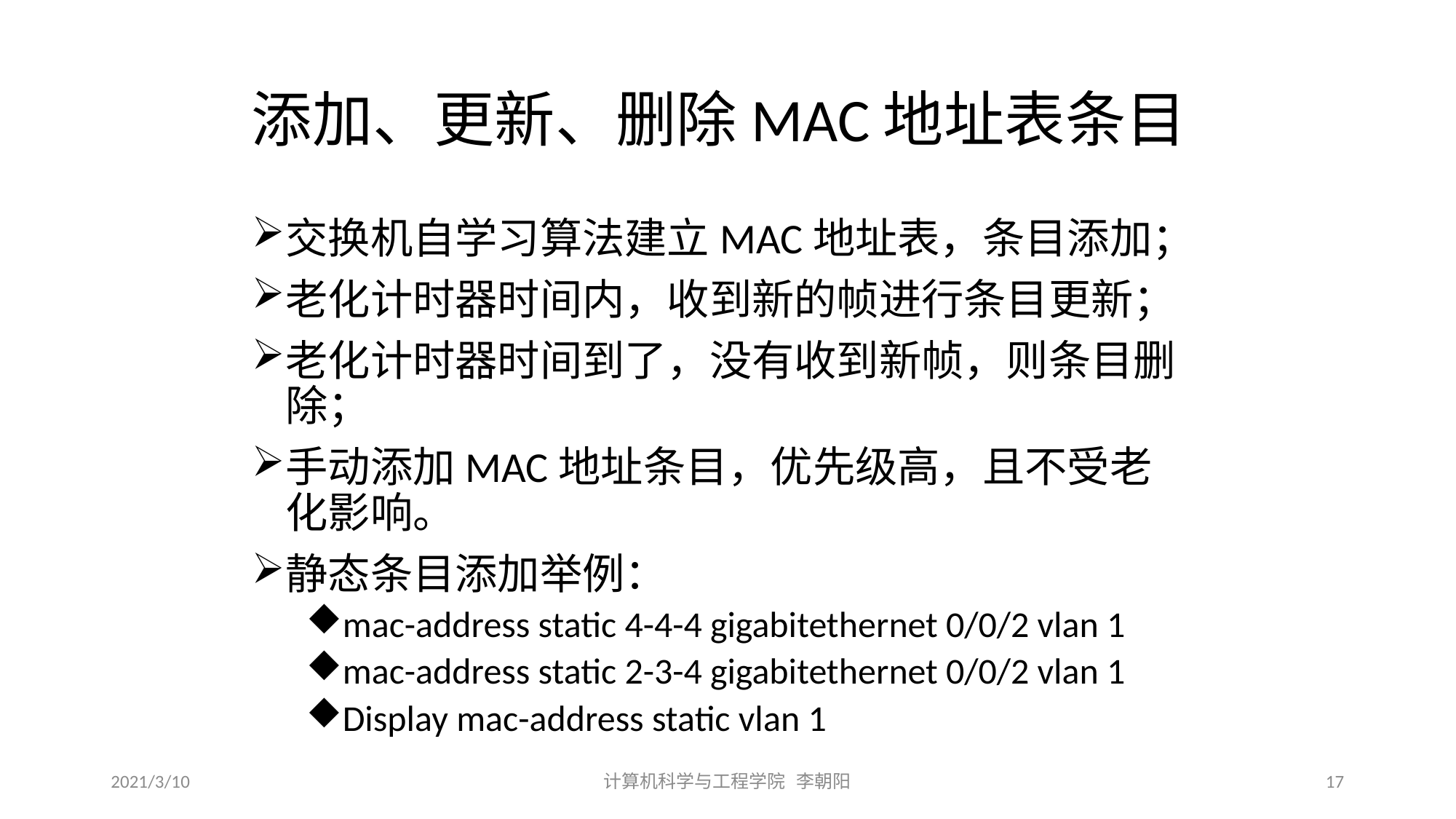

# 添加、更新、删除MAC地址表条目
交换机自学习算法建立MAC地址表，条目添加；
老化计时器时间内，收到新的帧进行条目更新；
老化计时器时间到了，没有收到新帧，则条目删除；
手动添加MAC地址条目，优先级高，且不受老化影响。
静态条目添加举例：
mac-address static 4-4-4 gigabitethernet 0/0/2 vlan 1
mac-address static 2-3-4 gigabitethernet 0/0/2 vlan 1
Display mac-address static vlan 1

2021/3/10
计算机科学与工程学院  李朝阳
17